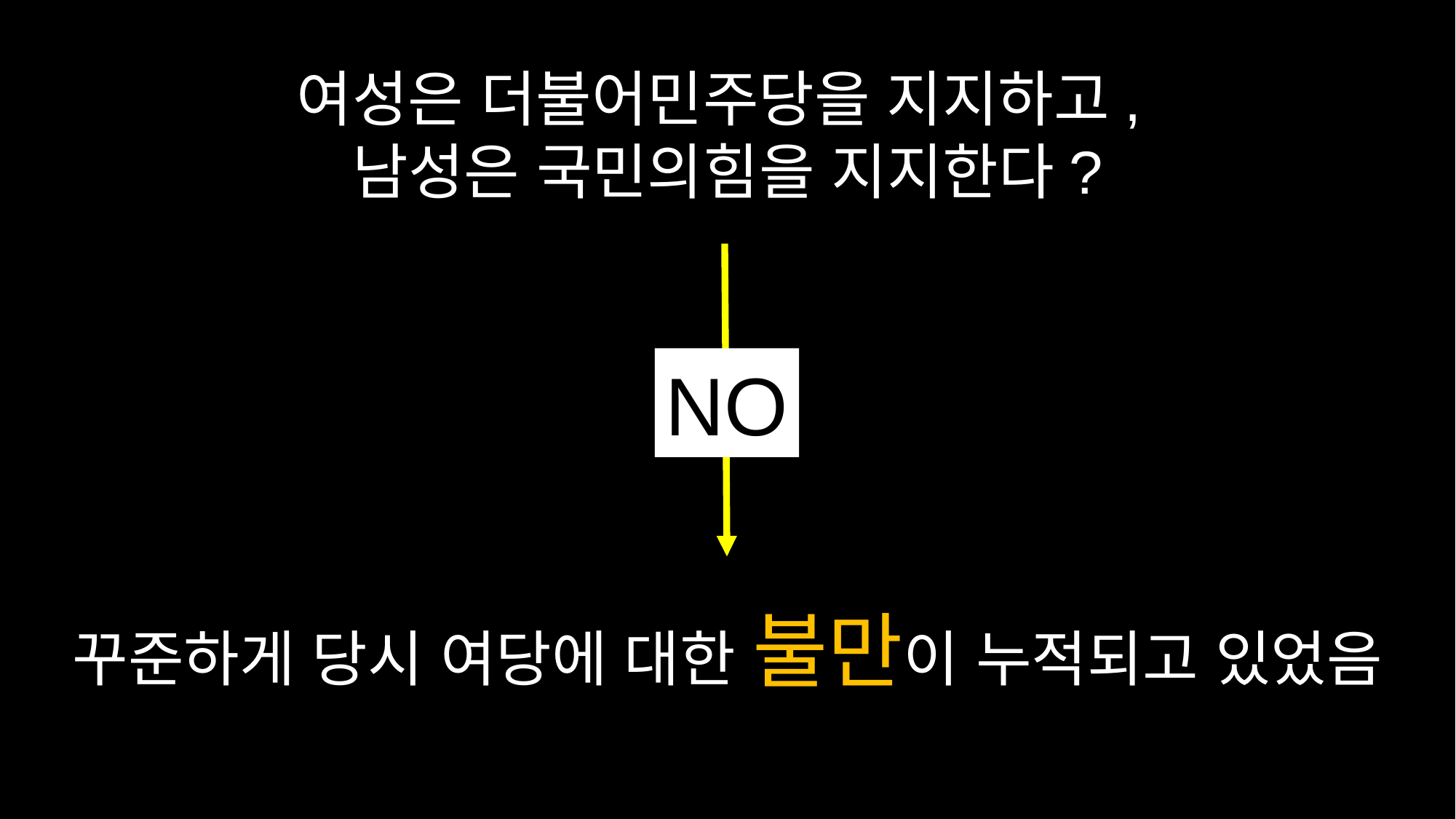

여성은 더불어민주당을 지지하고,
남성은 국민의힘을 지지한다?
NO
꾸준하게 당시 여당에 대한 불만이 누적되고 있었음